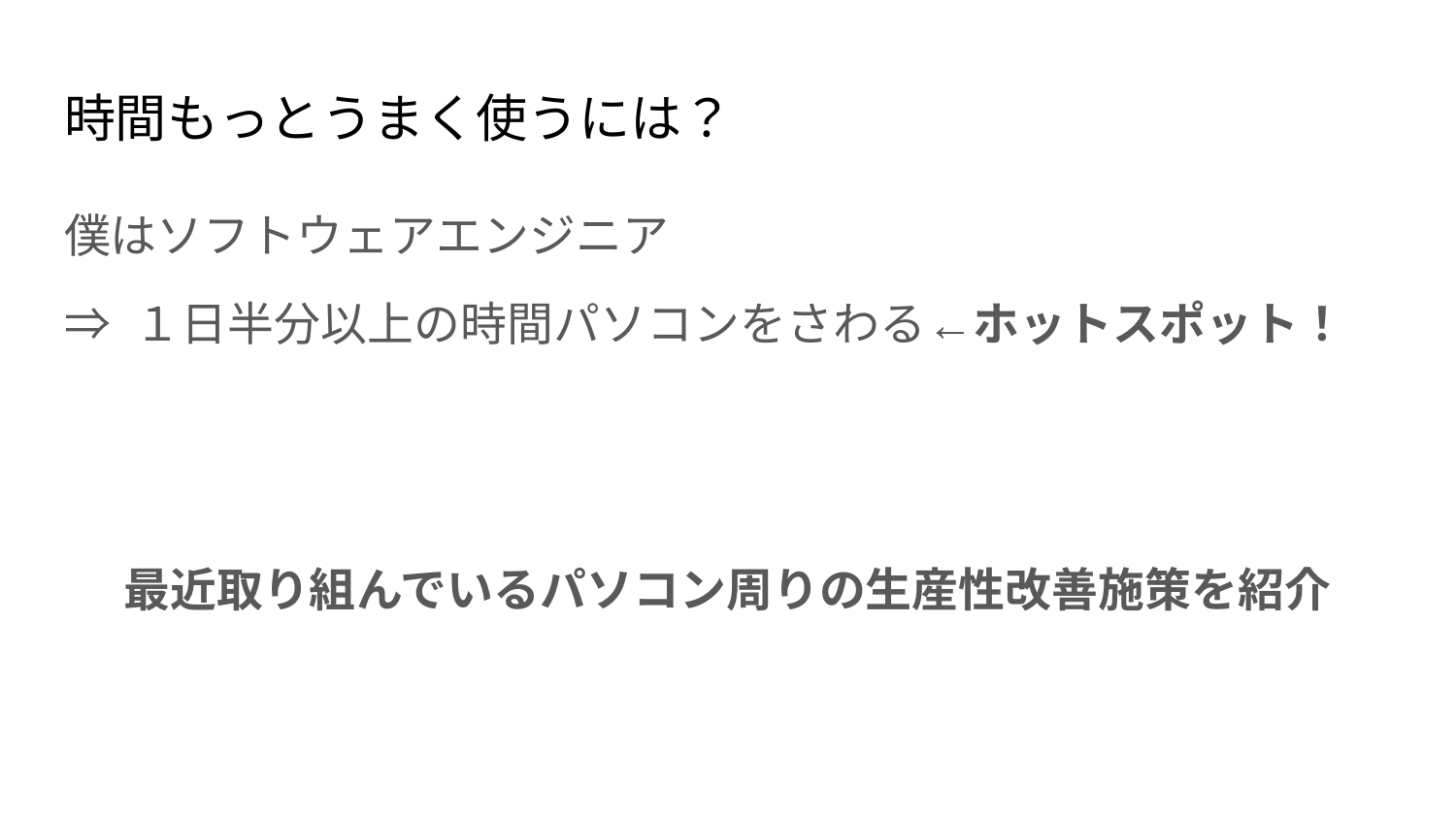

# 時間もっとうまく使うには？
僕はソフトウェアエンジニア
⇒ １日半分以上の時間パソコンをさわる←ホットスポット！

最近取り組んでいるパソコン周りの生産性改善施策を紹介